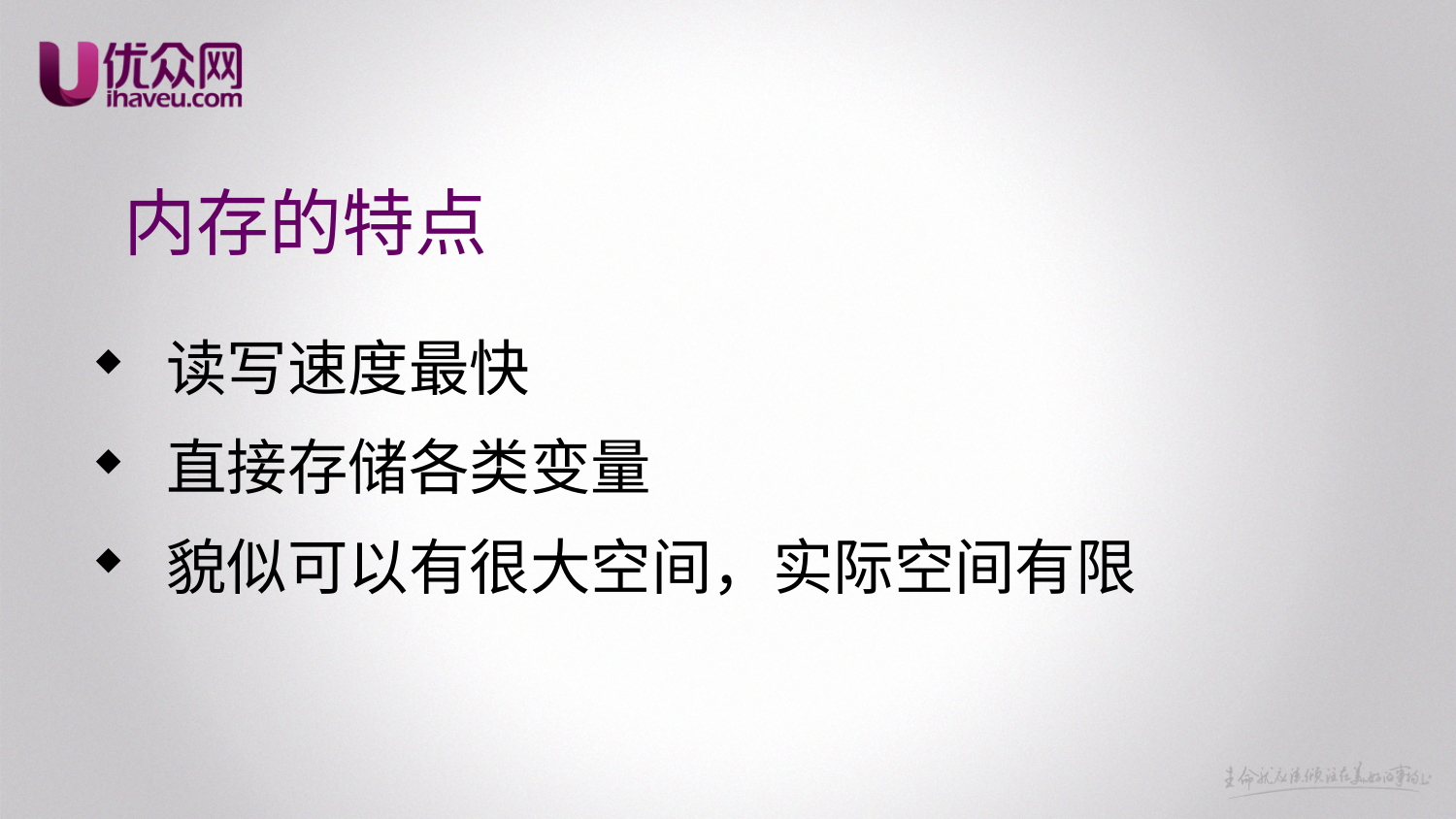

# 内存的特点
读写速度最快
直接存储各类变量
貌似可以有很大空间，实际空间有限